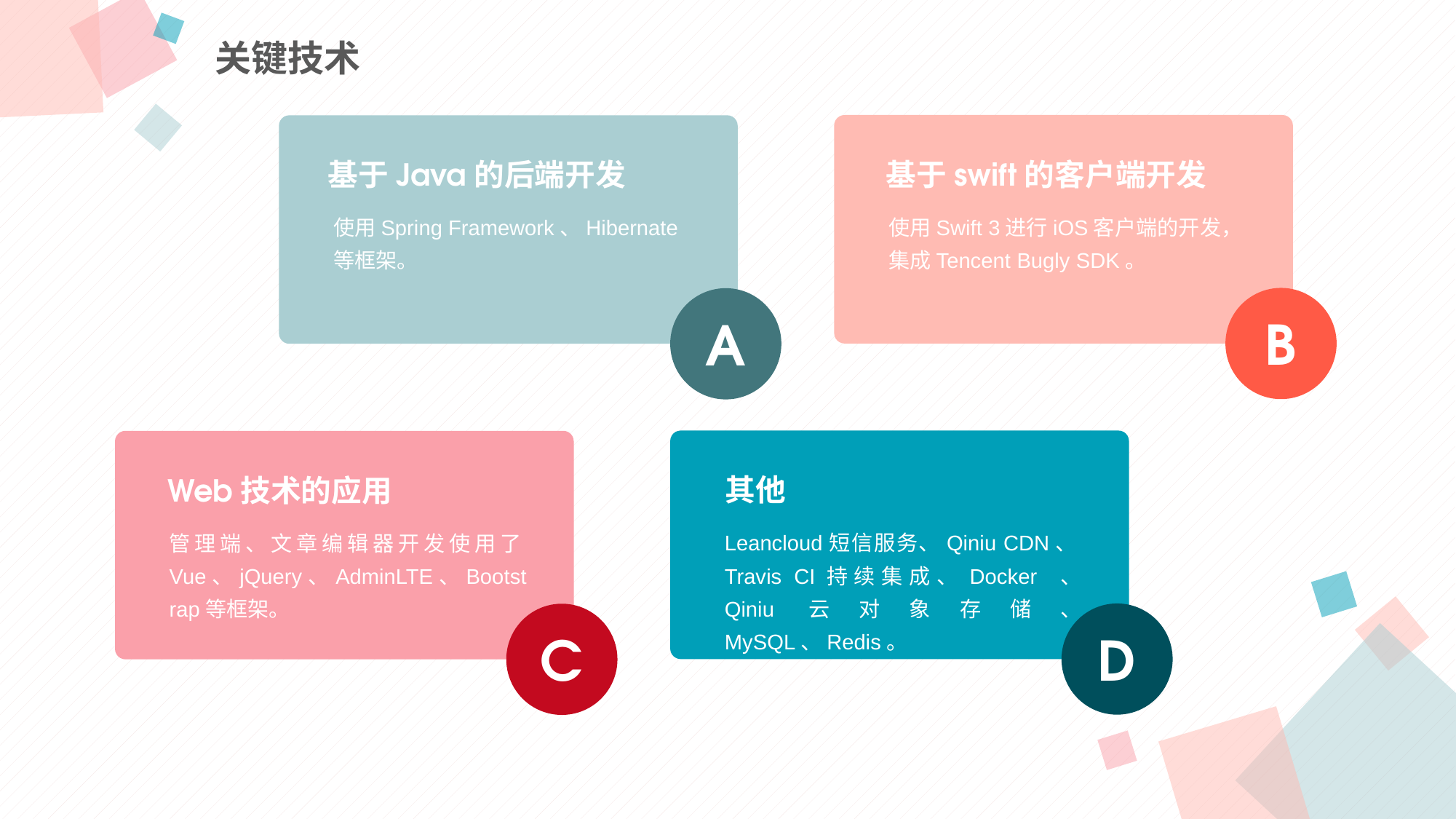

关键技术

基于swift的客户端开发
基于Java的后端开发
使用Swift 3进行iOS客户端的开发，集成Tencent Bugly SDK。
使用Spring Framework、Hibernate等框架。
B
A

其他
Web技术的应用
Leancloud短信服务、Qiniu CDN、Travis CI持续集成、Docker 、 Qiniu云对象存储、 MySQL、Redis。
管理端、文章编辑器开发使用了Vue、jQuery、AdminLTE、Bootstrap等框架。
D
C